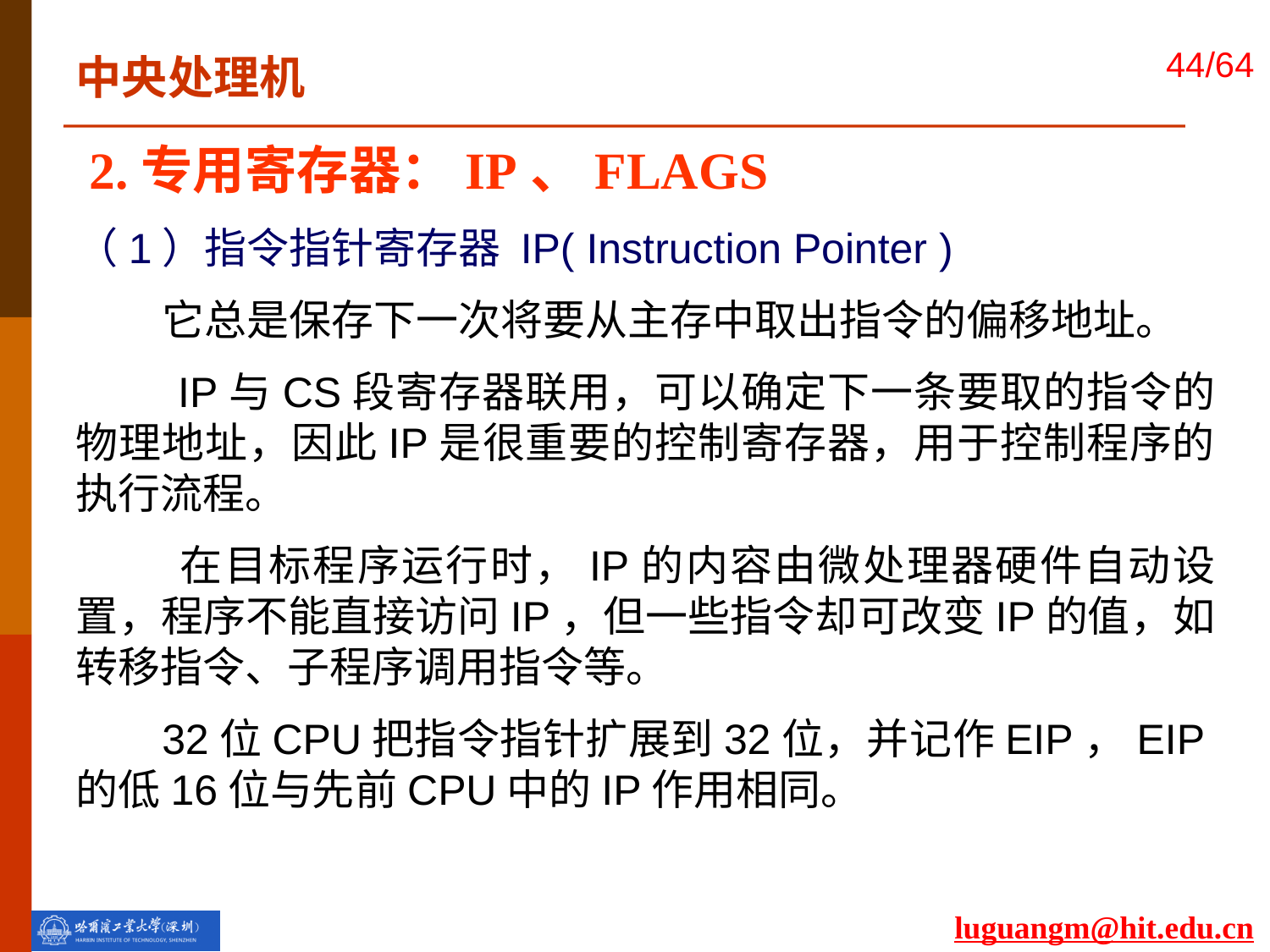

中央处理机
 2.专用寄存器：IP、FLAGS
（1）指令指针寄存器 IP( Instruction Pointer )
        它总是保存下一次将要从主存中取出指令的偏移地址。
        IP与CS段寄存器联用，可以确定下一条要取的指令的物理地址，因此IP是很重要的控制寄存器，用于控制程序的执行流程。
        在目标程序运行时，IP的内容由微处理器硬件自动设置，程序不能直接访问IP，但一些指令却可改变IP的值，如转移指令、子程序调用指令等。
       32位CPU把指令指针扩展到32位，并记作EIP，EIP的低16位与先前CPU中的IP作用相同。